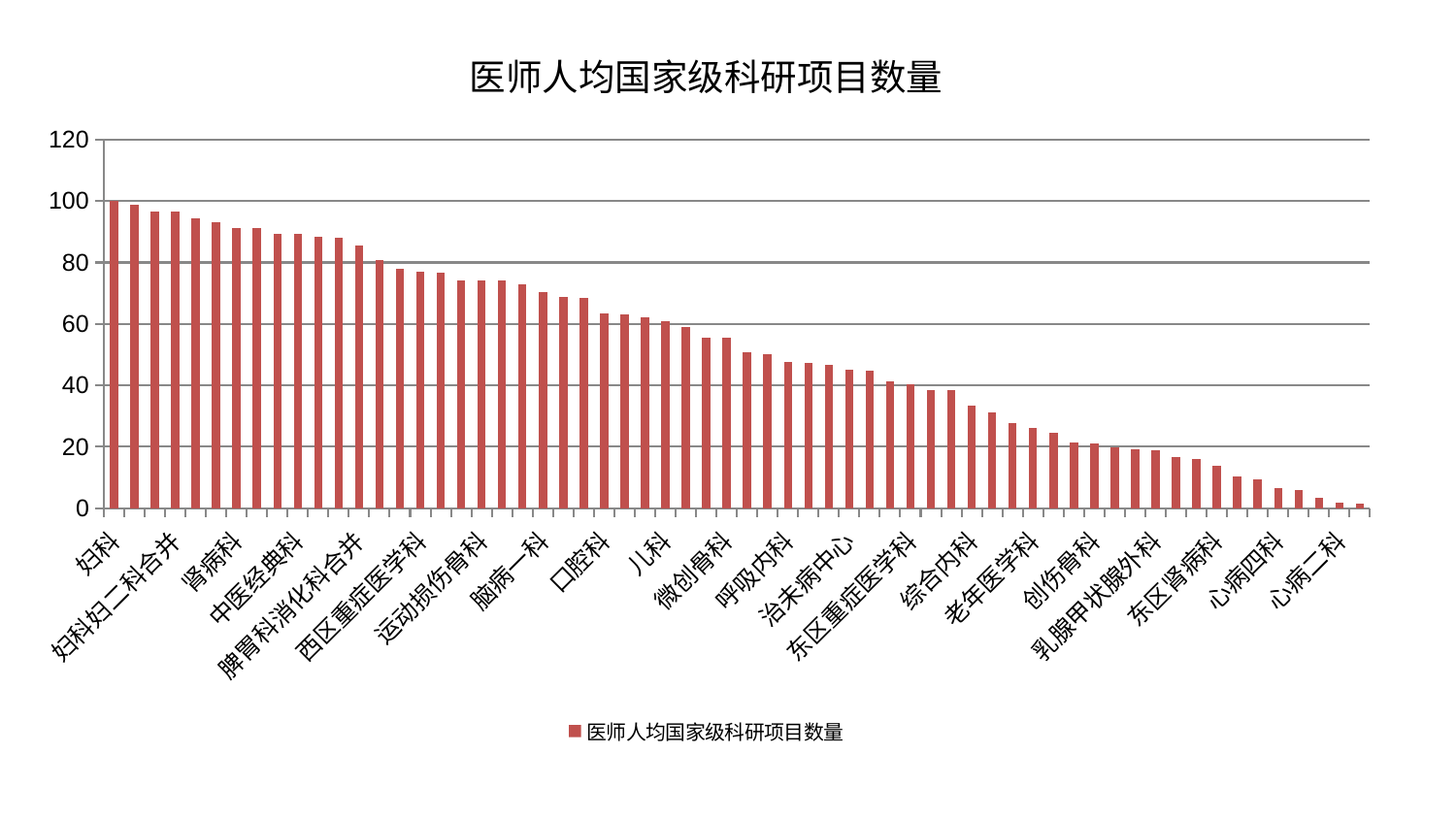

### Chart: 医师人均国家级科研项目数量

| Category | 医师人均国家级科研项目数量 |
|---|---|
| 妇科 | 100.00000000000001 |
| 普通外科 | 98.76995848661143 |
| 肾脏内科 | 96.65959149166633 |
| 妇科妇二科合并 | 96.62698252713668 |
| 产科 | 94.47058176323057 |
| 重症医学科 | 93.17026530710159 |
| 肾病科 | 91.34671076321261 |
| 肛肠科 | 91.30066685750815 |
| 耳鼻喉科 | 89.45020658420914 |
| 中医经典科 | 89.43391578189404 |
| 心血管内科 | 88.27207078912619 |
| 皮肤科 | 88.07074612934555 |
| 脾胃科消化科合并 | 85.39672554476408 |
| 内分泌科 | 80.78401247177365 |
| 骨科 | 78.03338327073925 |
| 西区重症医学科 | 77.02198148386834 |
| 美容皮肤科 | 76.80586649834477 |
| 神经内科 | 74.29557498295202 |
| 运动损伤骨科 | 74.2669331022797 |
| 脑病三科 | 74.25532065374087 |
| 消化内科 | 73.03165993105692 |
| 脑病一科 | 70.40467903143828 |
| 推拿科 | 68.76634815604424 |
| 风湿病科 | 68.45554932461944 |
| 口腔科 | 63.500334100672625 |
| 小儿骨科 | 63.12991818360647 |
| 周围血管科 | 62.30676940246382 |
| 儿科 | 61.007130277444425 |
| 胸外科 | 59.14302175455201 |
| 康复科 | 55.585582337630875 |
| 微创骨科 | 55.43665827599504 |
| 肿瘤内科 | 50.80151720963242 |
| 医院 | 50.284612376198915 |
| 呼吸内科 | 47.50038400123306 |
| 泌尿外科 | 47.442037630595706 |
| 中医外治中心 | 46.79468926451853 |
| 治未病中心 | 45.1574612581777 |
| 肝胆外科 | 44.72577645658107 |
| 心病三科 | 41.424349909199925 |
| 东区重症医学科 | 40.19741167455032 |
| 显微骨科 | 38.36893107241013 |
| 肝病科 | 38.33239545314627 |
| 综合内科 | 33.262839117240375 |
| 心病一科 | 31.2301732197621 |
| 男科 | 27.644845292720856 |
| 老年医学科 | 26.20036230178993 |
| 血液科 | 24.597338190962766 |
| 脑病二科 | 21.31671832995922 |
| 创伤骨科 | 21.184417756945916 |
| 脾胃病科 | 19.988593942101645 |
| 关节骨科 | 19.276256399108515 |
| 乳腺甲状腺外科 | 18.77906559941816 |
| 针灸科 | 16.702044044702735 |
| 眼科 | 15.896102768848431 |
| 东区肾病科 | 13.742700366288215 |
| 身心医学科 | 10.455903082720281 |
| 妇二科 | 9.466805975079131 |
| 心病四科 | 6.498890277858229 |
| 神经外科 | 6.0834933757699075 |
| 小儿推拿科 | 3.369712840453272 |
| 心病二科 | 1.8200848130884808 |
| 脊柱骨科 | 1.4752659796956387 |
200